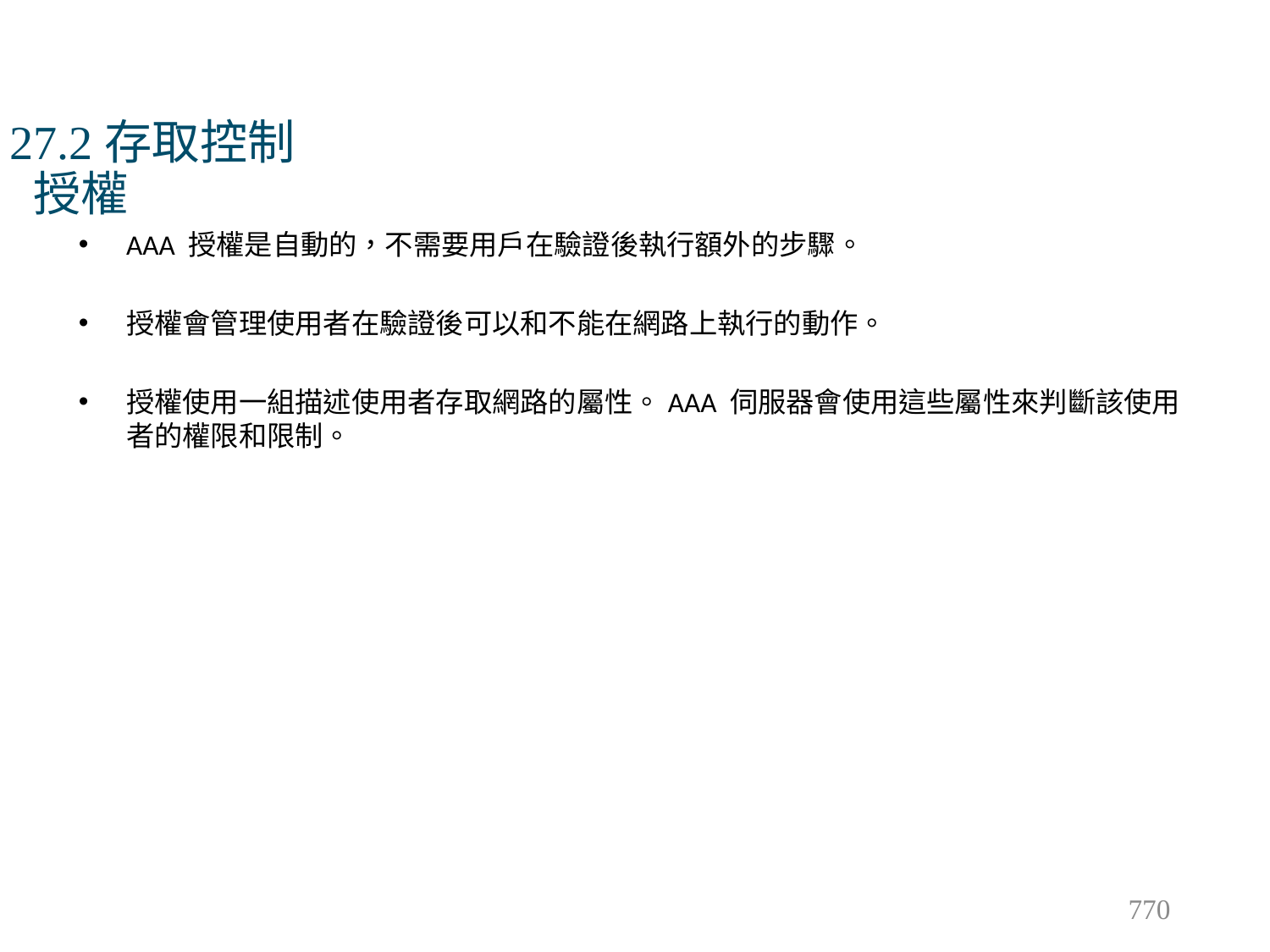

# 27.2存取控制 授權
AAA 授權是自動的，不需要用戶在驗證後執行額外的步驟。

授權會管理使用者在驗證後可以和不能在網路上執行的動作。

授權使用一組描述使用者存取網路的屬性。AAA 伺服器會使用這些屬性來判斷該使用者的權限和限制。

770